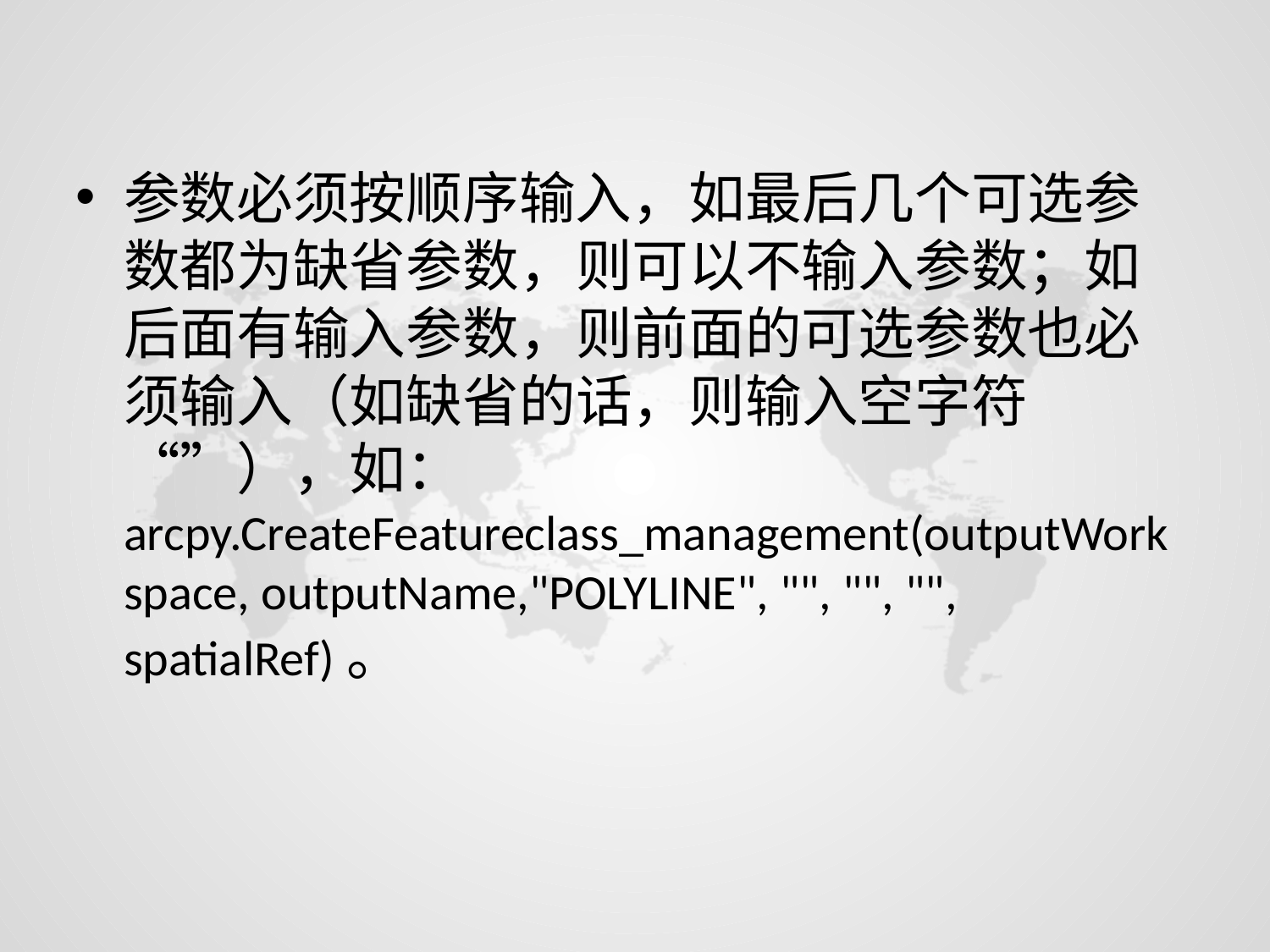

参数必须按顺序输入，如最后几个可选参数都为缺省参数，则可以不输入参数；如后面有输入参数，则前面的可选参数也必须输入（如缺省的话，则输入空字符“”），如：arcpy.CreateFeatureclass_management(outputWorkspace, outputName,"POLYLINE", "", "", "", spatialRef)。